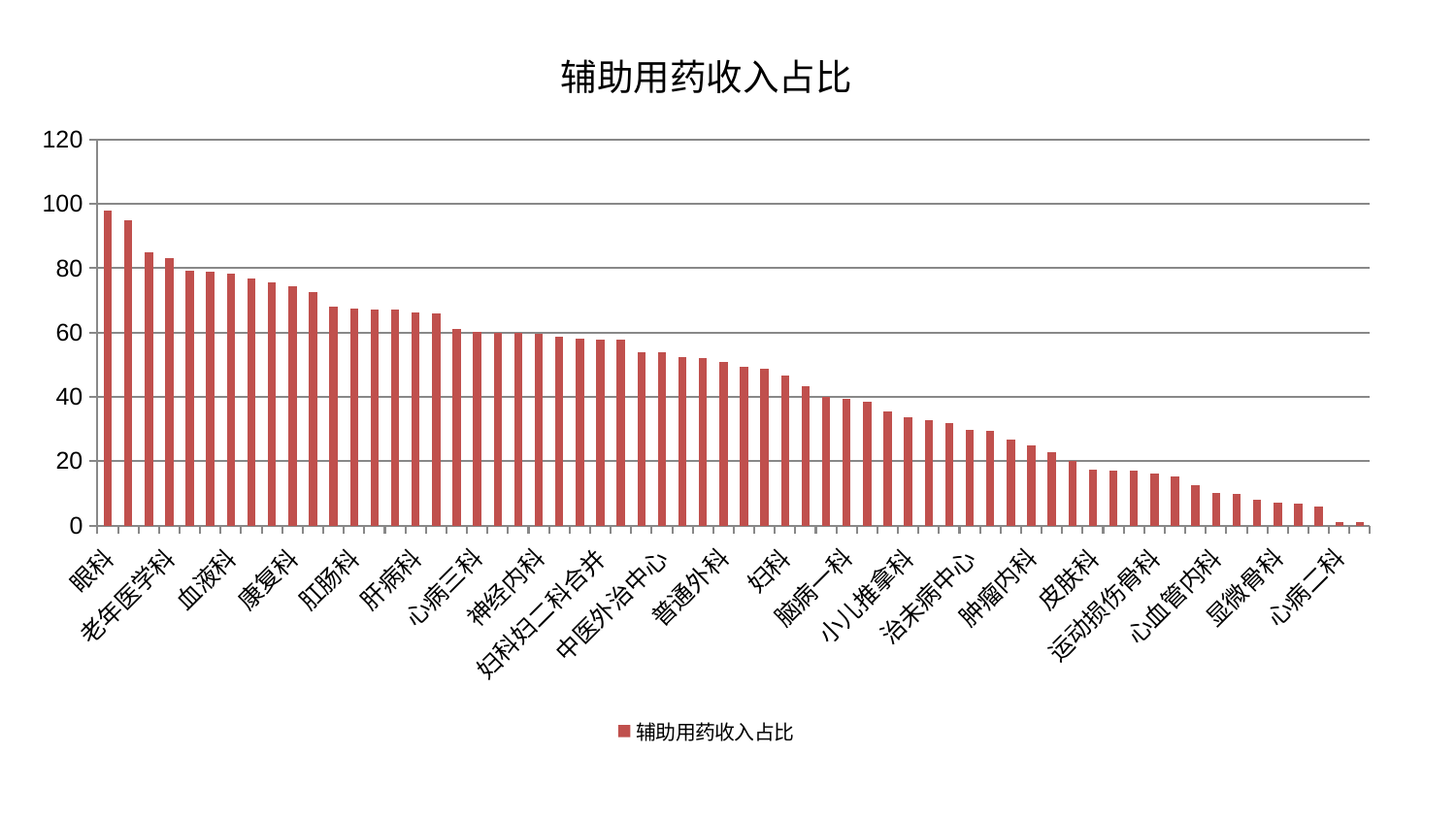

### Chart: 辅助用药收入占比

| Category | 辅助用药收入占比 |
|---|---|
| 眼科 | 98.02361480295103 |
| 推拿科 | 94.91841089391764 |
| 耳鼻喉科 | 85.1025733151433 |
| 老年医学科 | 83.06271681967428 |
| 脑病二科 | 79.13435252827452 |
| 肝胆外科 | 78.79043386001645 |
| 血液科 | 78.37759963308474 |
| 脑病三科 | 76.95063722774864 |
| 西区重症医学科 | 75.73888809393974 |
| 康复科 | 74.29177081158997 |
| 儿科 | 72.64953655502863 |
| 心病一科 | 68.20385640061669 |
| 肛肠科 | 67.42763603447597 |
| 消化内科 | 67.11420627639713 |
| 胸外科 | 67.0559274735809 |
| 肝病科 | 66.22153796231589 |
| 针灸科 | 65.96224171233804 |
| 男科 | 61.079020025587894 |
| 心病三科 | 60.37413631854764 |
| 妇二科 | 60.014247736745084 |
| 创伤骨科 | 59.93124658898046 |
| 神经内科 | 59.707799353530945 |
| 风湿病科 | 58.80931133174747 |
| 呼吸内科 | 58.251459565548515 |
| 妇科妇二科合并 | 57.92574463834179 |
| 肾脏内科 | 57.817484231913376 |
| 微创骨科 | 53.782163479874015 |
| 中医外治中心 | 53.75873141544665 |
| 脊柱骨科 | 52.24186149938603 |
| 神经外科 | 51.98371323612838 |
| 普通外科 | 50.8382277453469 |
| 综合内科 | 49.293658546747274 |
| 脾胃病科 | 48.71401686510419 |
| 妇科 | 46.683539278433095 |
| 乳腺甲状腺外科 | 43.18760281839899 |
| 脾胃科消化科合并 | 40.112561871965944 |
| 脑病一科 | 39.39573060047139 |
| 医院 | 38.39596571080401 |
| 内分泌科 | 35.391866848897635 |
| 小儿推拿科 | 33.58827048099784 |
| 产科 | 32.85126689668188 |
| 泌尿外科 | 31.899745577986096 |
| 治未病中心 | 29.72717376660352 |
| 重症医学科 | 29.48660945470023 |
| 骨科 | 26.59698256332279 |
| 肿瘤内科 | 24.92330671416414 |
| 心病四科 | 22.912888098372864 |
| 美容皮肤科 | 19.982273198529764 |
| 皮肤科 | 17.43995411960688 |
| 口腔科 | 17.092080989537585 |
| 东区肾病科 | 16.988440733707467 |
| 运动损伤骨科 | 16.294731429341258 |
| 中医经典科 | 15.34737080244344 |
| 周围血管科 | 12.376522366514898 |
| 心血管内科 | 10.225205667446335 |
| 小儿骨科 | 9.807492824785523 |
| 身心医学科 | 7.976551152758282 |
| 显微骨科 | 7.203480597063683 |
| 肾病科 | 6.70708383832721 |
| 东区重症医学科 | 5.9407850862924105 |
| 心病二科 | 1.192438351910674 |
| 关节骨科 | 1.1099234828998883 |
179